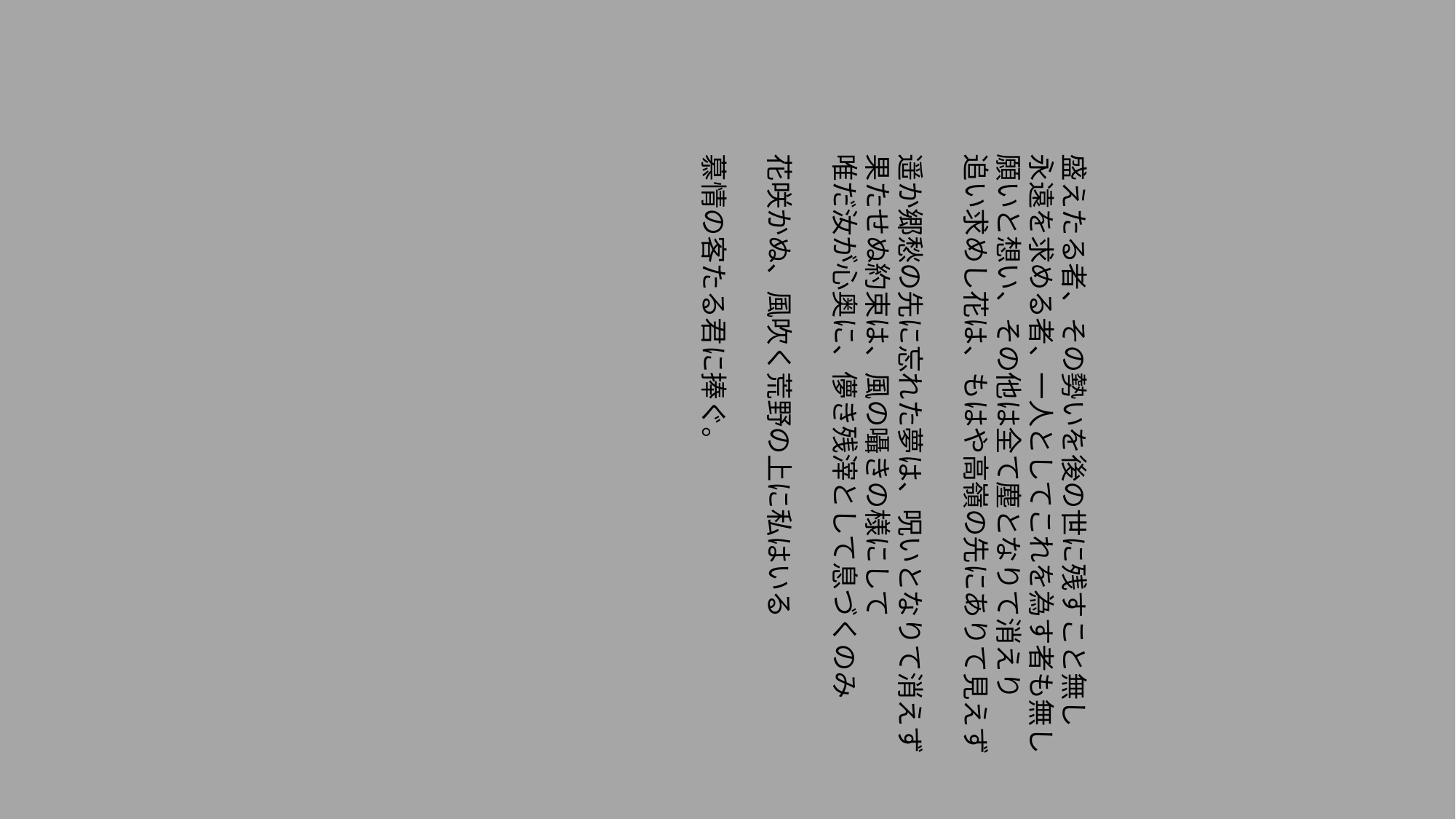

盛えたる者、その勢いを後の世に残すこと無し
永遠を求める者、一人としてこれを為す者も無し
願いと想い、その他は全て塵となりて消えり
追い求めし花は、もはや高嶺の先にありて見えず

遥か郷愁の先に忘れた夢は、呪いとなりて消えず
果たせぬ約束は、風の囁きの様にして
唯だ汝が心奥に、儚き残滓として息づくのみ

花咲かぬ、風吹く荒野の上に私はいる

慕情の客たる君に捧ぐ。